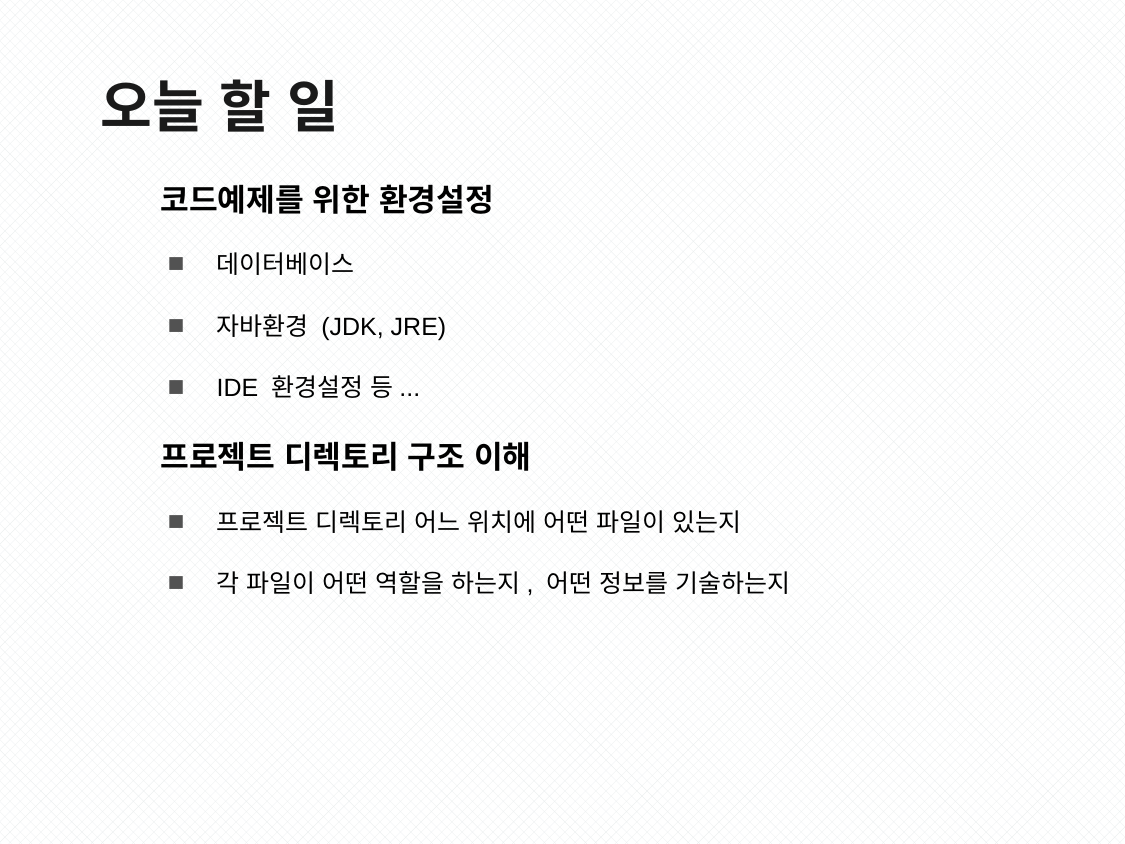

오늘 할 일
코드예제를 위한 환경설정
데이터베이스
자바환경 (JDK, JRE)
IDE 환경설정 등...
프로젝트 디렉토리 구조 이해
프로젝트 디렉토리 어느 위치에 어떤 파일이 있는지
각 파일이 어떤 역할을 하는지, 어떤 정보를 기술하는지